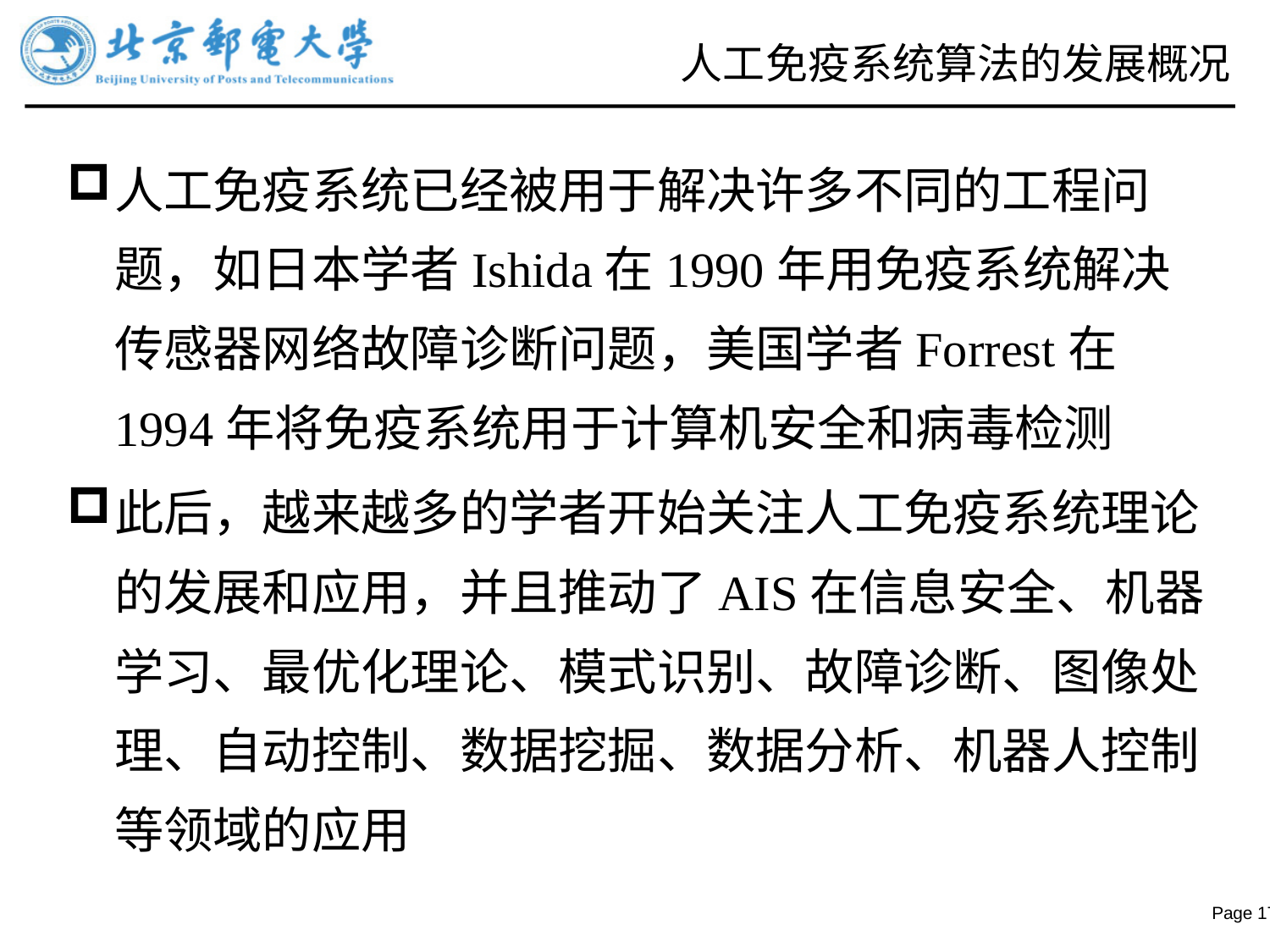

# 人工免疫系统算法的发展概况
人工免疫系统已经被用于解决许多不同的工程问题，如日本学者Ishida在1990年用免疫系统解决传感器网络故障诊断问题，美国学者Forrest在1994年将免疫系统用于计算机安全和病毒检测
此后，越来越多的学者开始关注人工免疫系统理论的发展和应用，并且推动了AIS在信息安全、机器学习、最优化理论、模式识别、故障诊断、图像处理、自动控制、数据挖掘、数据分析、机器人控制等领域的应用